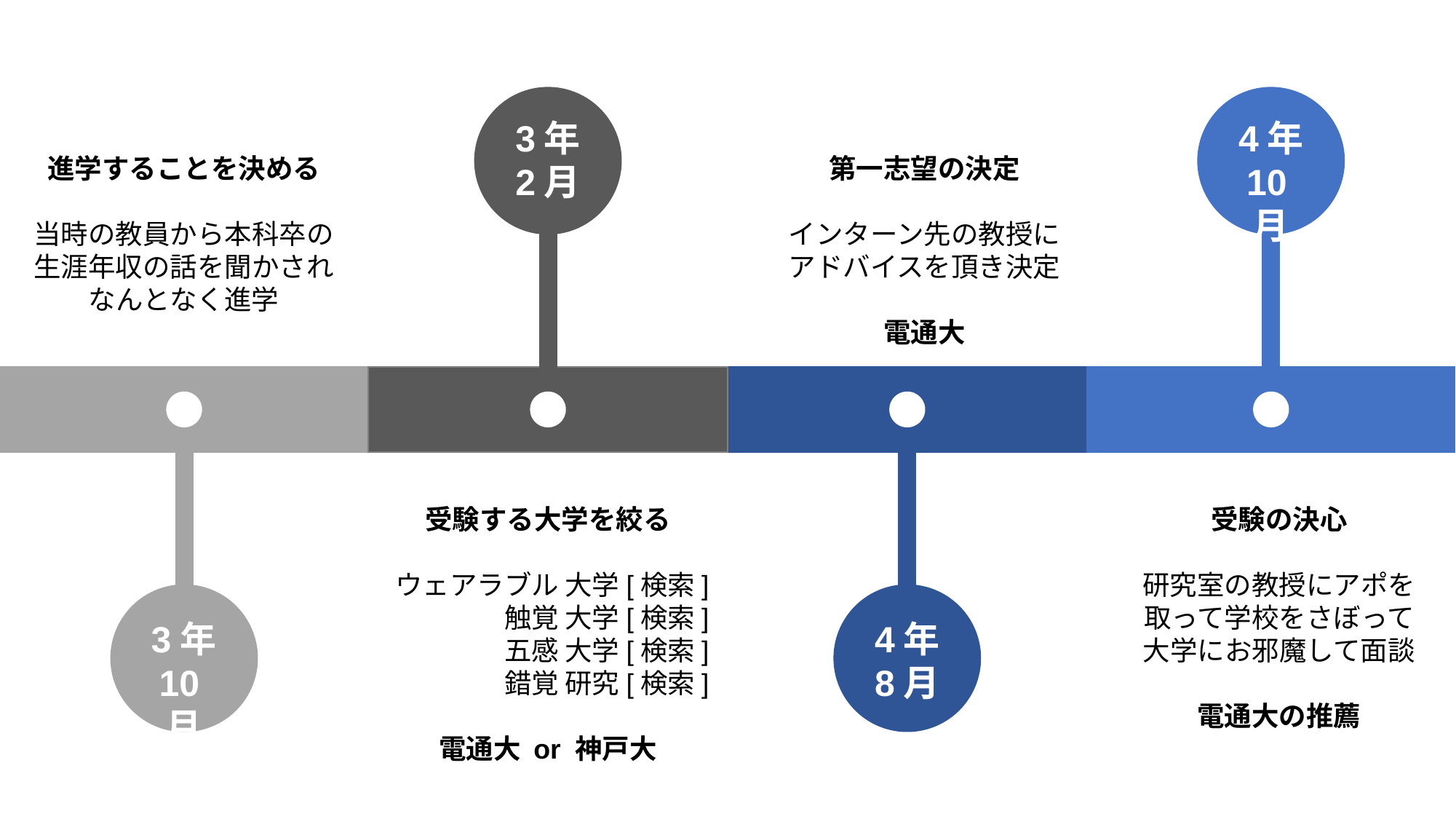

3年
2月
4年
10月
進学することを決める
当時の教員から本科卒の生涯年収の話を聞かされなんとなく進学
第一志望の決定
インターン先の教授に
アドバイスを頂き決定

電通大

受験の決心
研究室の教授にアポを取って学校をさぼって
大学にお邪魔して面談

電通大の推薦
受験する大学を絞る
ウェアラブル 大学[検索]
触覚 大学[検索]
五感 大学[検索]
錯覚 研究[検索]

電通大 or 神戸大

4年
8月
3年
10月